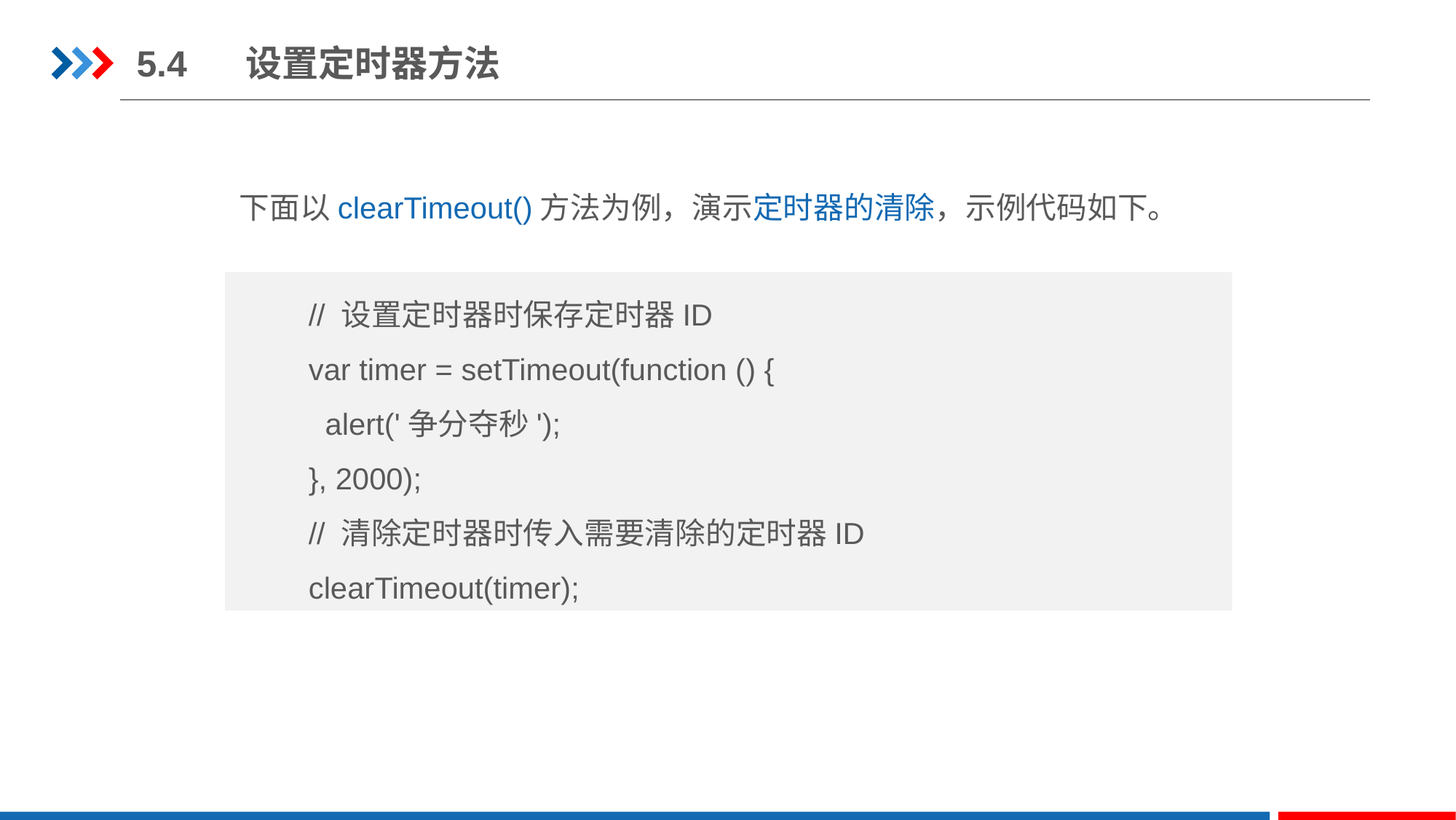

5.4	设置定时器方法
下面以clearTimeout()方法为例，演示定时器的清除，示例代码如下。
// 设置定时器时保存定时器ID
var timer = setTimeout(function () {
  alert('争分夺秒');
}, 2000);
// 清除定时器时传入需要清除的定时器ID
clearTimeout(timer);